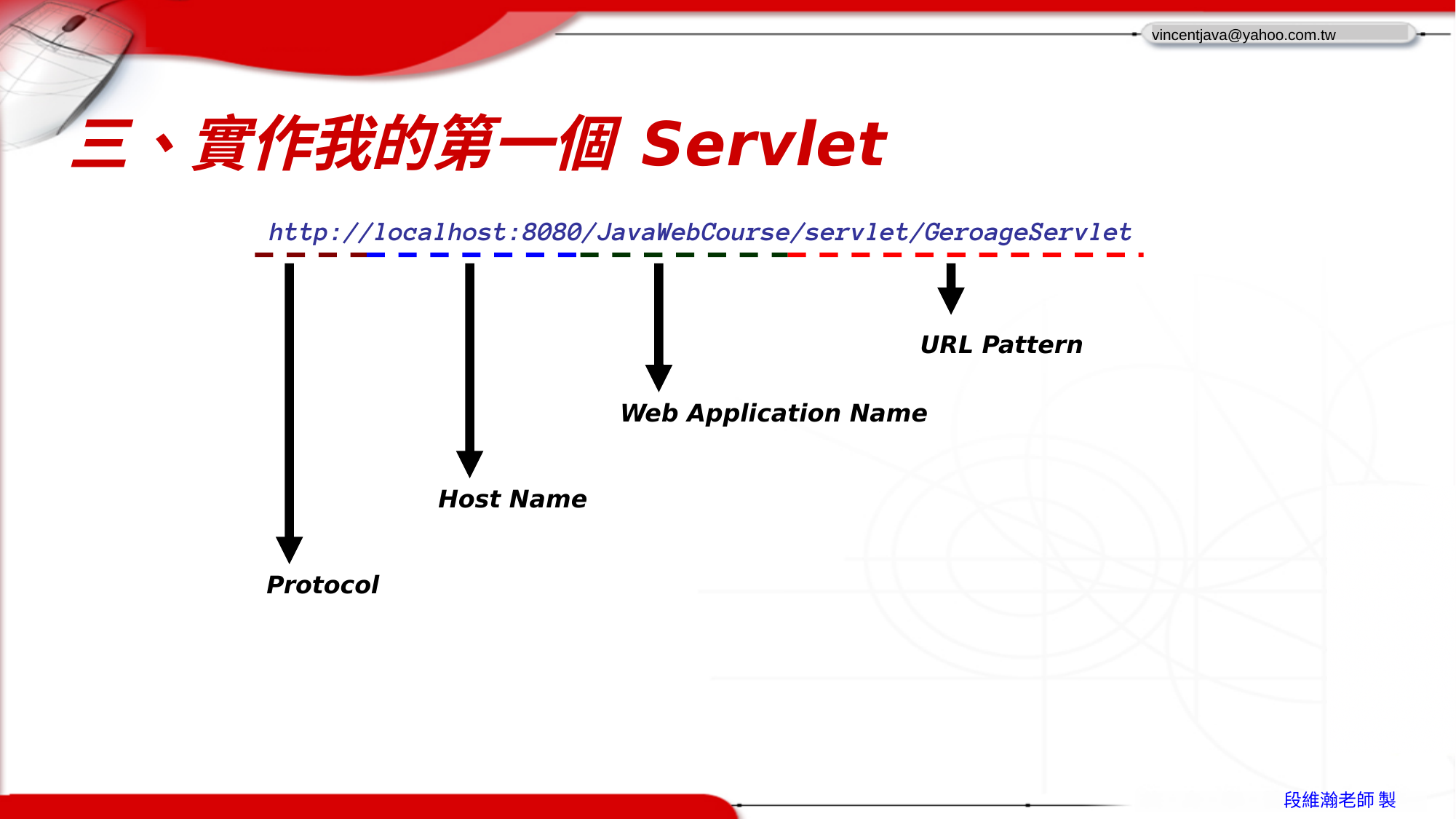

# 三、實作我的第一個 Servlet
http://localhost:8080/JavaWebCourse/servlet/GeroageServlet

URL Pattern
Web Application Name
Host Name
Protocol